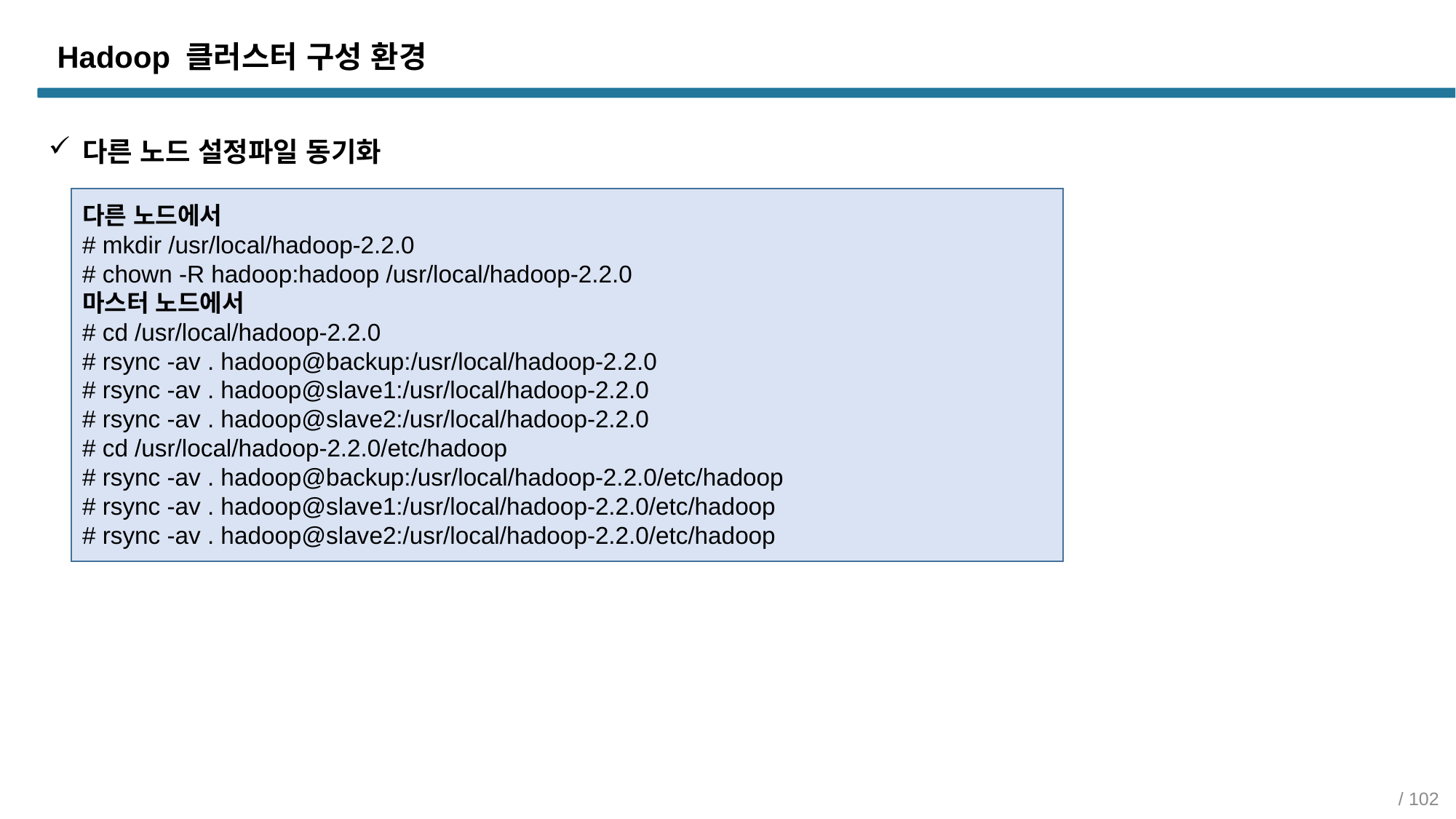

Hadoop 클러스터 구성 환경
다른 노드 설정파일 동기화
다른 노드에서
# mkdir /usr/local/hadoop-2.2.0
# chown -R hadoop:hadoop /usr/local/hadoop-2.2.0
마스터 노드에서
# cd /usr/local/hadoop-2.2.0
# rsync -av . hadoop@backup:/usr/local/hadoop-2.2.0
# rsync -av . hadoop@slave1:/usr/local/hadoop-2.2.0
# rsync -av . hadoop@slave2:/usr/local/hadoop-2.2.0
# cd /usr/local/hadoop-2.2.0/etc/hadoop
# rsync -av . hadoop@backup:/usr/local/hadoop-2.2.0/etc/hadoop
# rsync -av . hadoop@slave1:/usr/local/hadoop-2.2.0/etc/hadoop
# rsync -av . hadoop@slave2:/usr/local/hadoop-2.2.0/etc/hadoop
/ 102